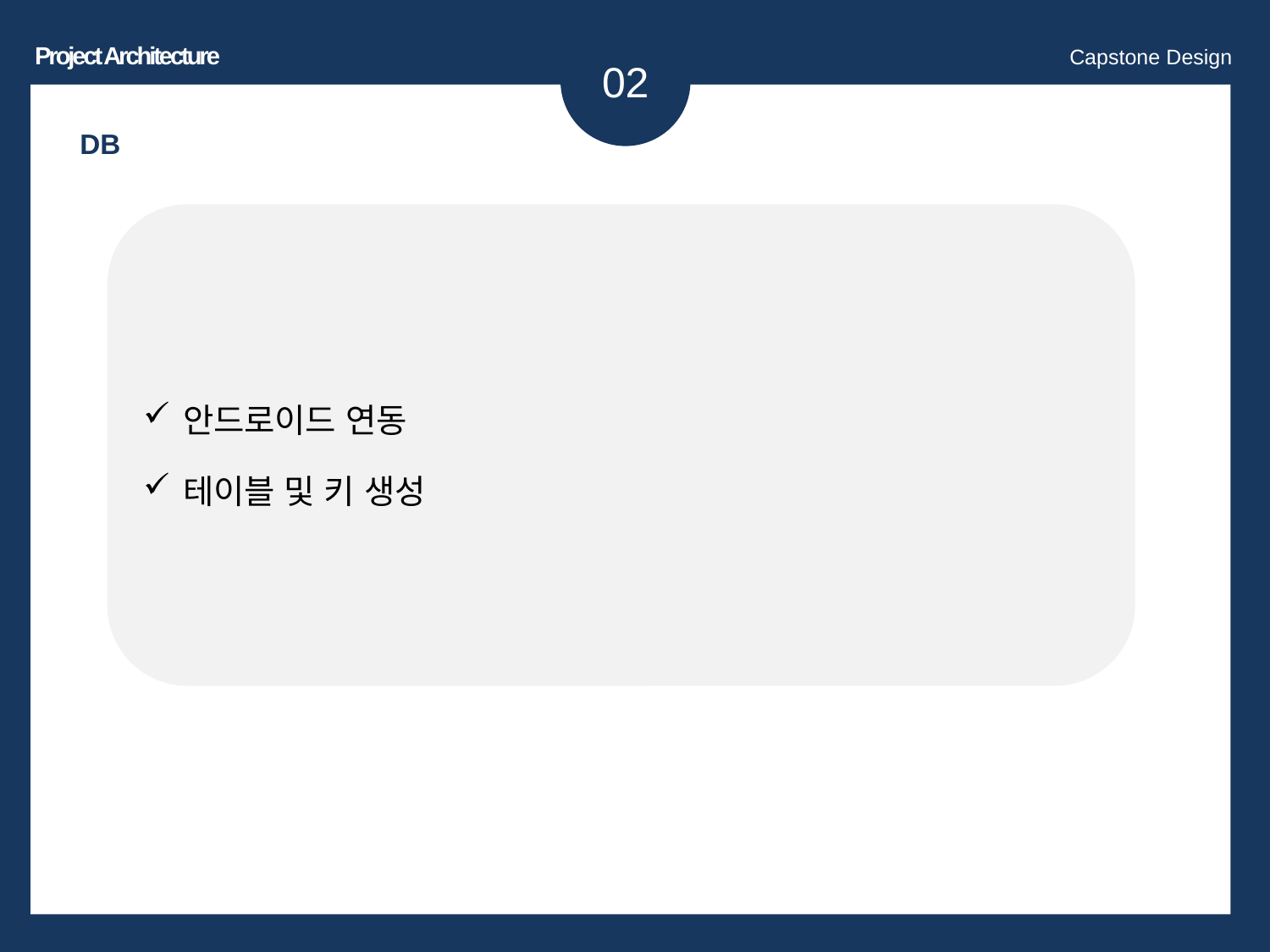

02
Project Architecture
Capstone Design

DB
안드로이드 연동
테이블 및 키 생성